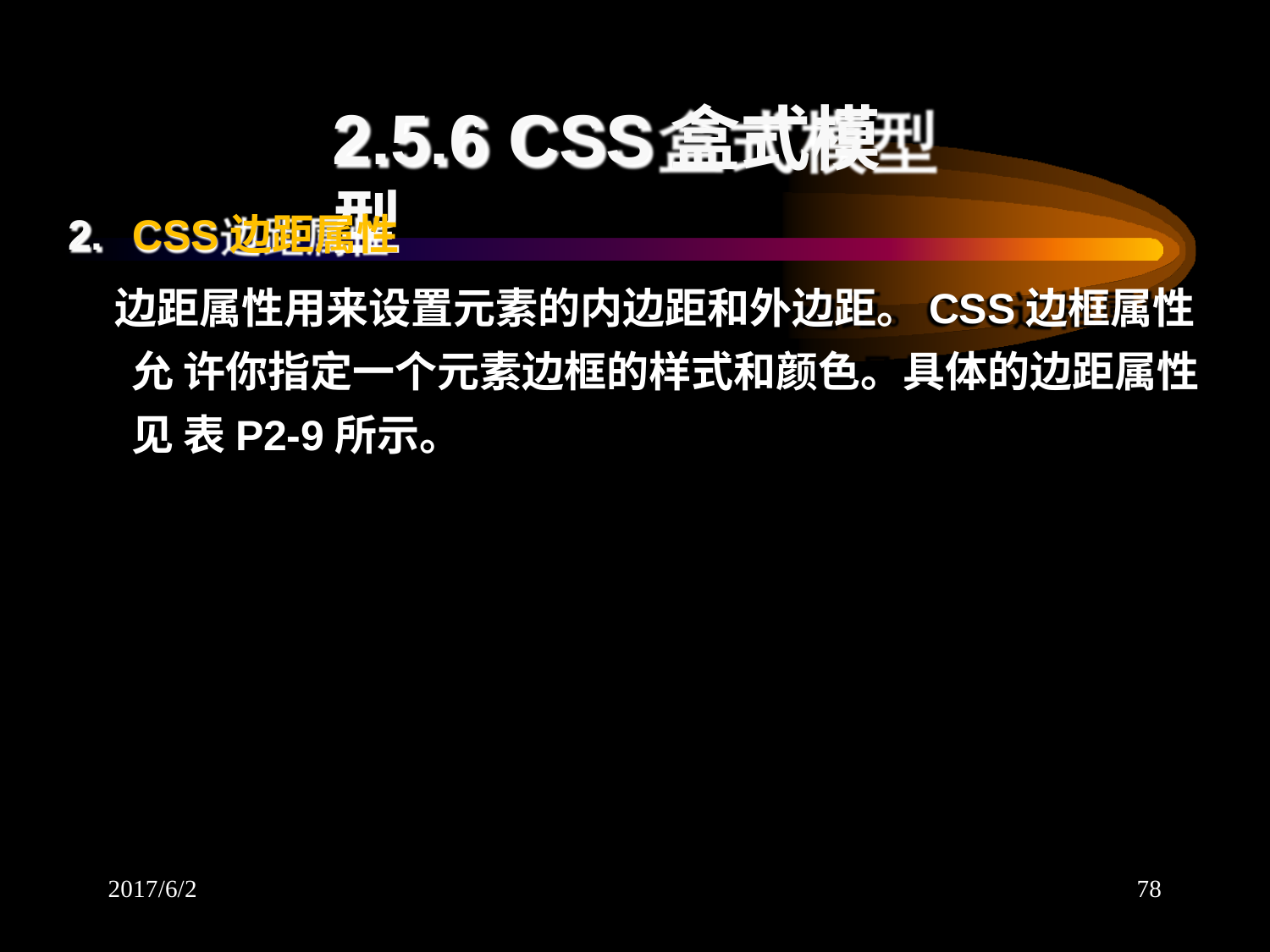

# 2.5.6 CSS盒式模型

2.	CSS边距属性
边距属性用来设置元素的内边距和外边距。CSS边框属性允 许你指定一个元素边框的样式和颜色。具体的边距属性见 表P2-9所示。

2017/6/2
78